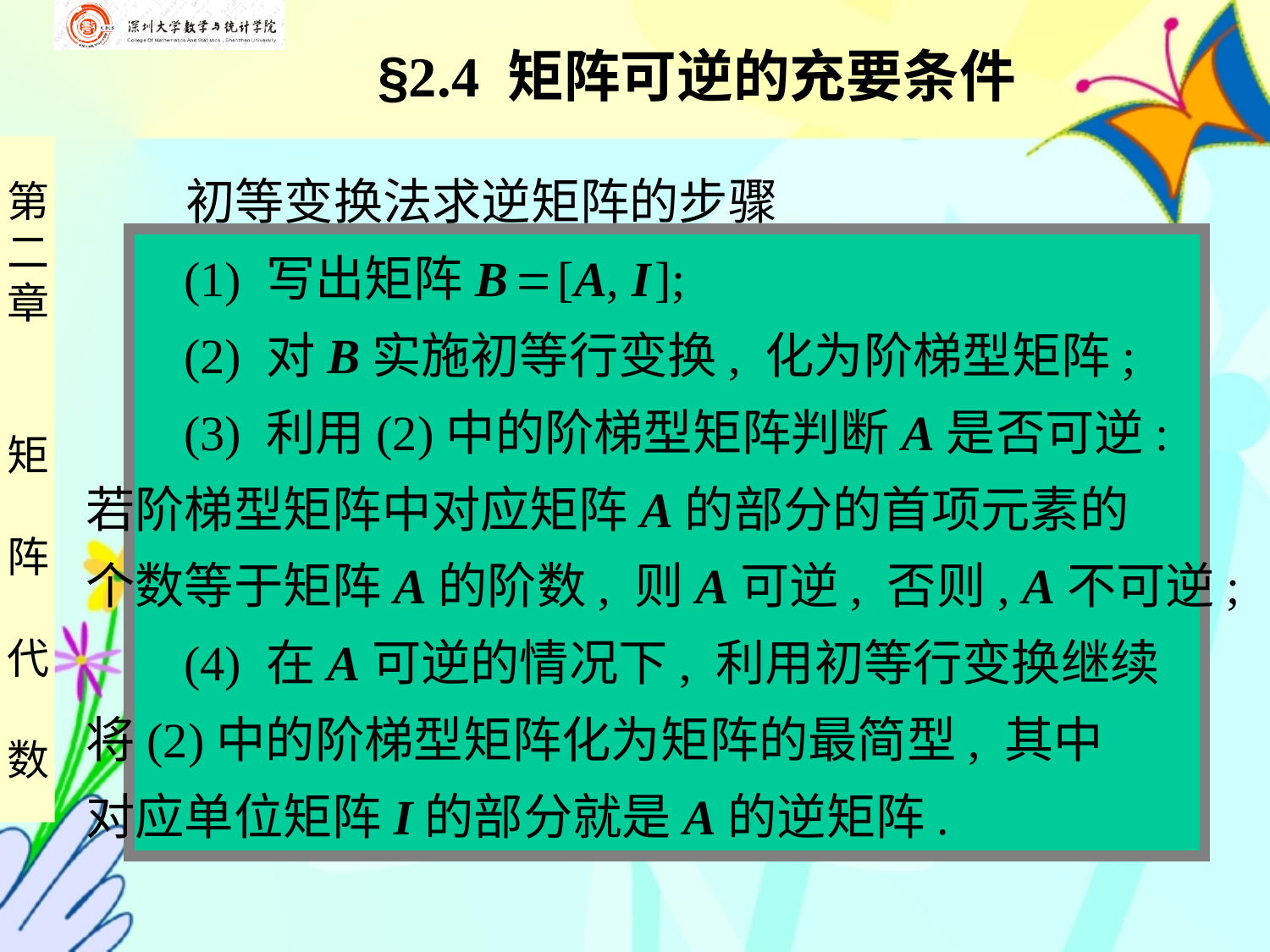

§2.4 矩阵可逆的充要条件
        初等变换法求逆矩阵的步骤
        (1) 写出矩阵B = [A, I ];
        (2) 对B实施初等行变换, 化为阶梯型矩阵;
        (3) 利用(2)中的阶梯型矩阵判断A是否可逆:
若阶梯型矩阵中对应矩阵A的部分的首项元素的
个数等于矩阵A的阶数, 则A可逆, 否则, A不可逆;
        (4) 在A可逆的情况下, 利用初等行变换继续
将(2)中的阶梯型矩阵化为矩阵的最简型, 其中
对应单位矩阵I的部分就是A的逆矩阵.